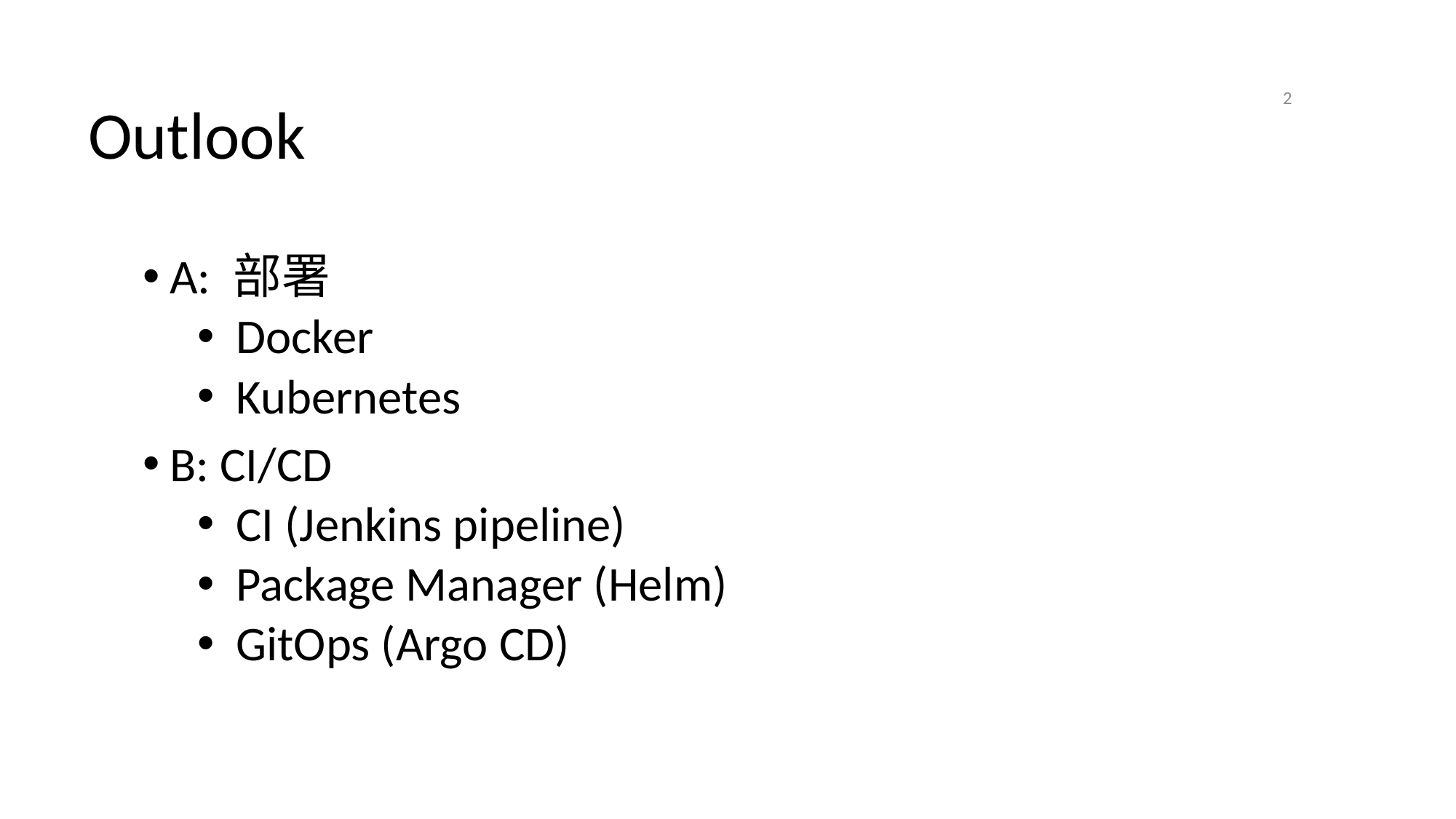

# Outlook
2
2021/4/21
A: 部署
Docker
Kubernetes
B: CI/CD
CI (Jenkins pipeline)
Package Manager (Helm)
GitOps (Argo CD)